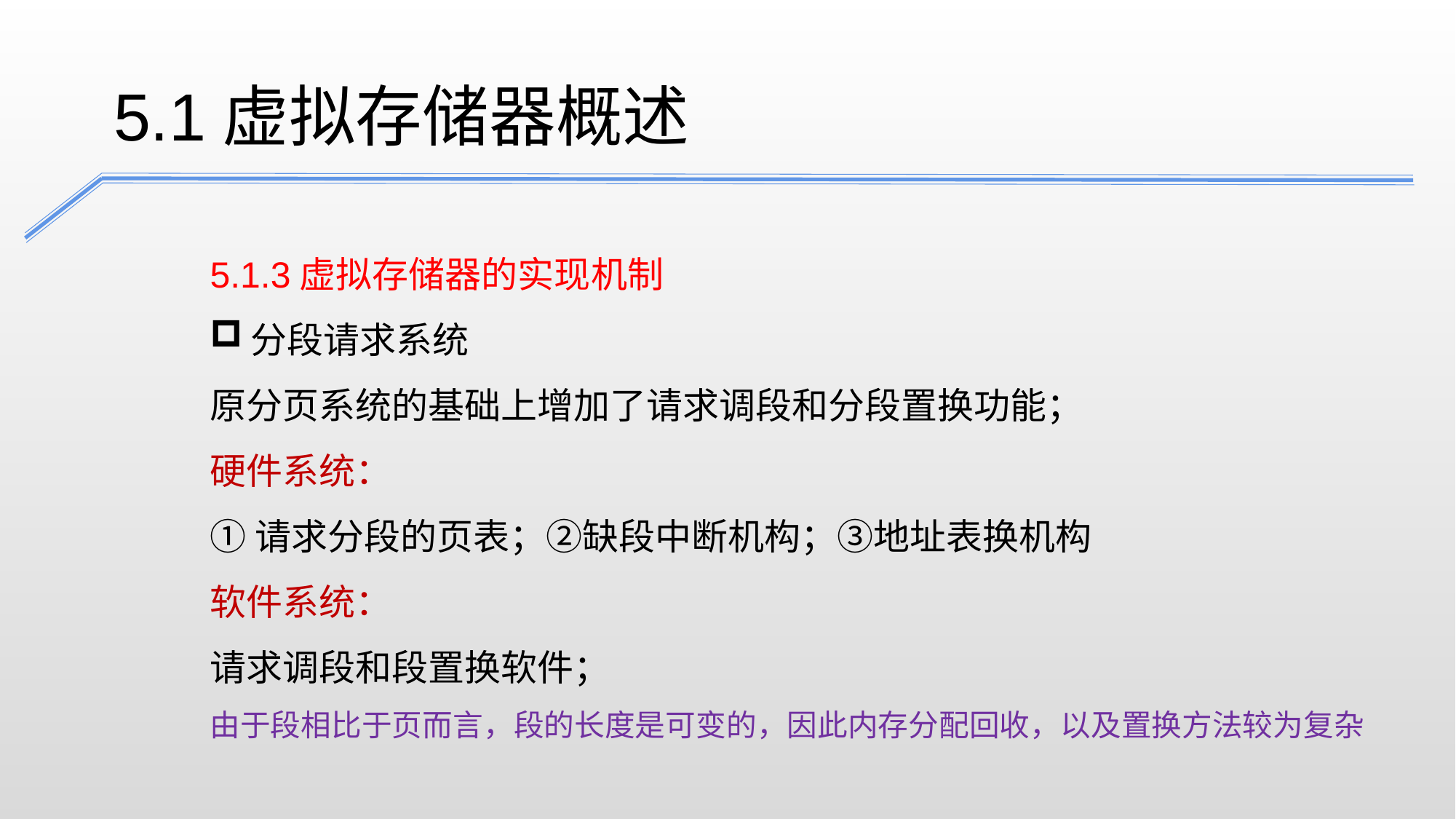

5.1虚拟存储器概述

5.1.3虚拟存储器的实现机制
分段请求系统
原分页系统的基础上增加了请求调段和分段置换功能；
硬件系统：
①请求分段的页表；②缺段中断机构；③地址表换机构
软件系统：
请求调段和段置换软件；
由于段相比于页而言，段的长度是可变的，因此内存分配回收，以及置换方法较为复杂